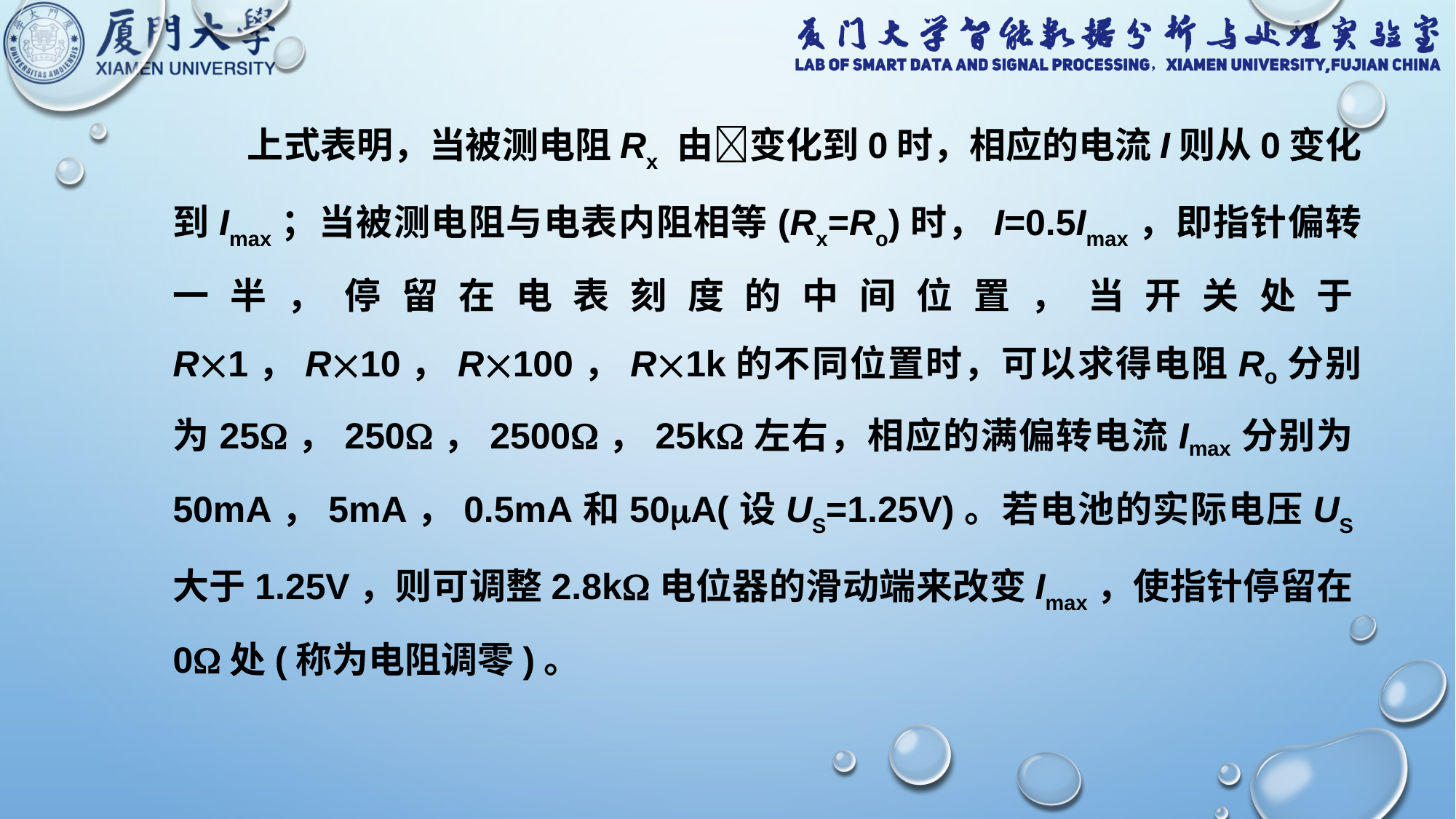

上式表明，当被测电阻Rx 由∞变化到0时，相应的电流I则从0变化到Imax；当被测电阻与电表内阻相等(Rx=Ro)时，I=0.5Imax，即指针偏转一半，停留在电表刻度的中间位置，当开关处于R×1，R×10，R×100，R×1k的不同位置时，可以求得电阻Ro分别为25Ω，250Ω，2500Ω，25kΩ左右，相应的满偏转电流Imax分别为50mA，5mA，0.5mA和50μA(设US=1.25V)。若电池的实际电压US大于1.25V，则可调整2.8kΩ电位器的滑动端来改变Imax，使指针停留在0Ω处(称为电阻调零)。